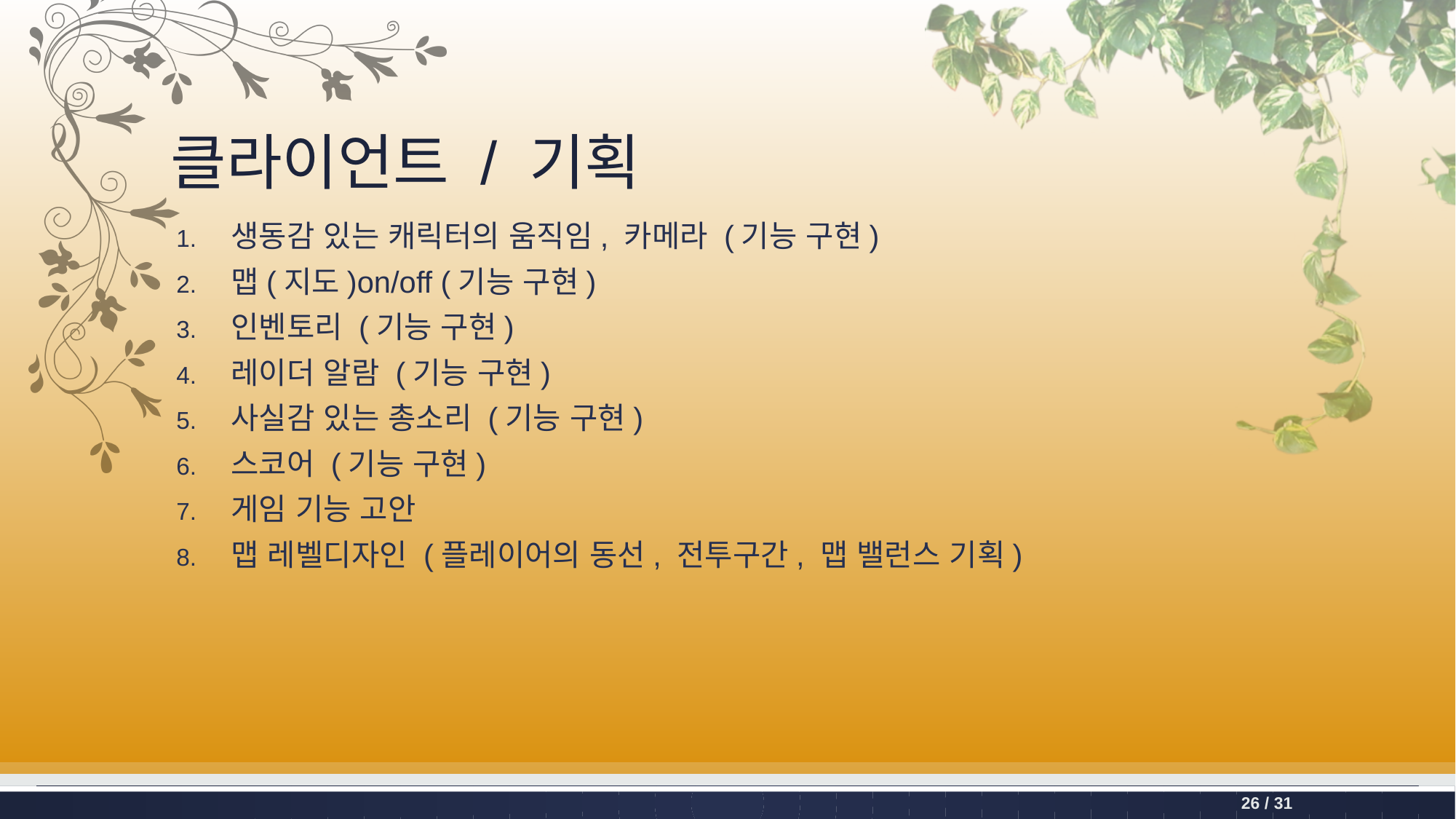

# 클라이언트 / 기획
생동감 있는 캐릭터의 움직임, 카메라 (기능 구현)
맵(지도)on/off (기능 구현)
인벤토리 (기능 구현)
레이더 알람 (기능 구현)
사실감 있는 총소리 (기능 구현)
스코어 (기능 구현)
게임 기능 고안
맵 레벨디자인 (플레이어의 동선, 전투구간, 맵 밸런스 기획)

26 / 31